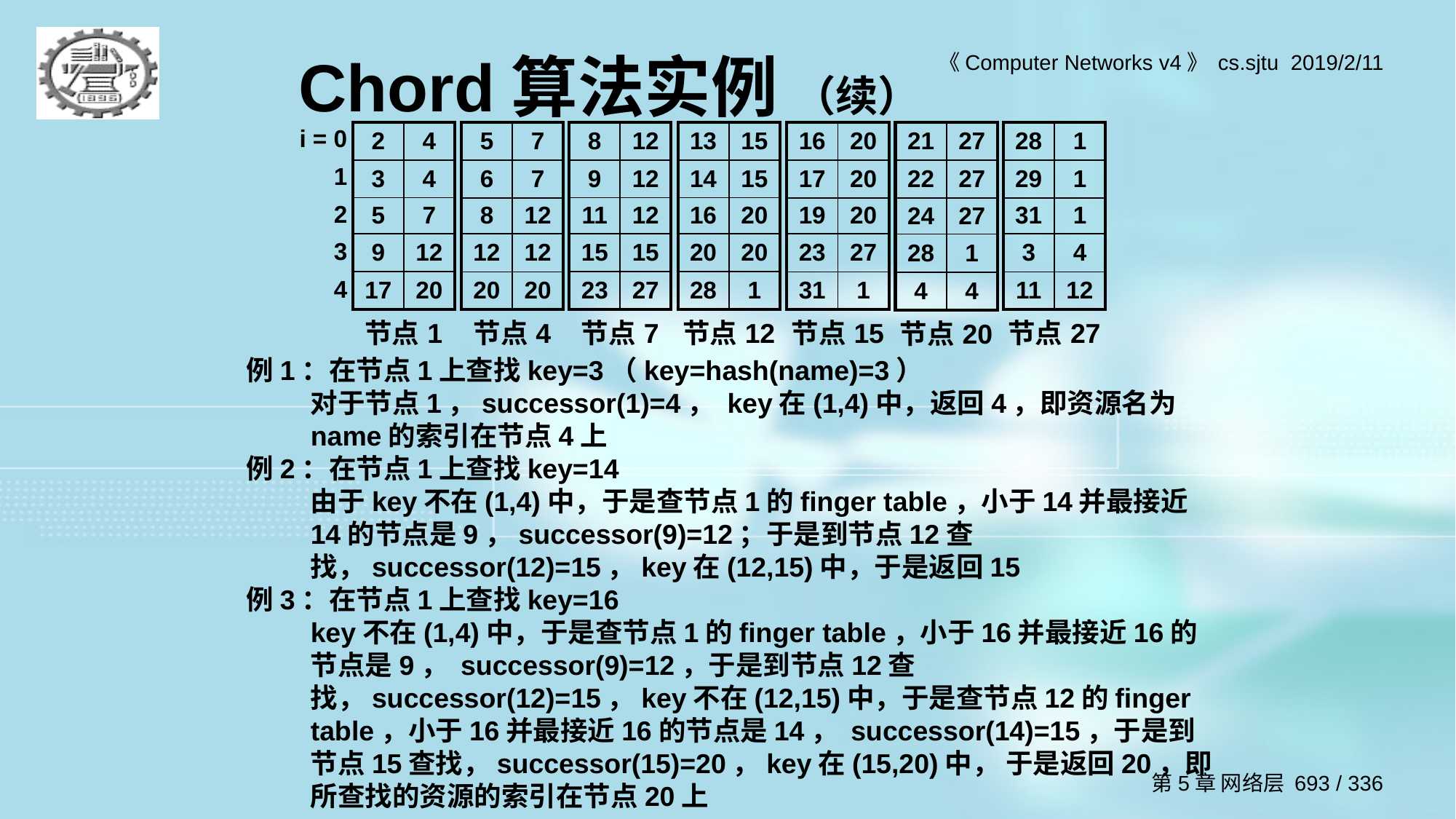

# Chord算法实例 （续）
| i = 0 |
| --- |
| 1 |
| 2 |
| 3 |
| 4 |
| 2 | 4 |
| --- | --- |
| 3 | 4 |
| 5 | 7 |
| 9 | 12 |
| 17 | 20 |
| 节点1 |  |
| 8 | 12 |
| --- | --- |
| 9 | 12 |
| 11 | 12 |
| 15 | 15 |
| 23 | 27 |
| 节点7 |  |
| 13 | 15 |
| --- | --- |
| 14 | 15 |
| 16 | 20 |
| 20 | 20 |
| 28 | 1 |
| 节点12 |  |
| 5 | 7 |
| --- | --- |
| 6 | 7 |
| 8 | 12 |
| 12 | 12 |
| 20 | 20 |
| 节点4 |  |
| 16 | 20 |
| --- | --- |
| 17 | 20 |
| 19 | 20 |
| 23 | 27 |
| 31 | 1 |
| 节点15 |  |
| 28 | 1 |
| --- | --- |
| 29 | 1 |
| 31 | 1 |
| 3 | 4 |
| 11 | 12 |
| 节点27 |  |
| 21 | 27 |
| --- | --- |
| 22 | 27 |
| 24 | 27 |
| 28 | 1 |
| 4 | 4 |
| 节点20 |  |
例1：在节点1上查找key=3（key=hash(name)=3）
	对于节点1，successor(1)=4， key在(1,4)中，返回4，即资源名为name的索引在节点4上
例2：在节点1上查找key=14
	由于key不在(1,4)中，于是查节点1的finger table，小于14并最接近14的节点是9，successor(9)=12；于是到节点12查找，successor(12)=15，key在(12,15)中，于是返回15
例3：在节点1上查找key=16
	key不在(1,4)中，于是查节点1的finger table，小于16并最接近16的节点是9， successor(9)=12，于是到节点12查找，successor(12)=15，key不在(12,15)中，于是查节点12的finger table，小于16并最接近16的节点是14， successor(14)=15，于是到节点15查找，successor(15)=20，key在(15,20)中， 于是返回20，即所查找的资源的索引在节点20上